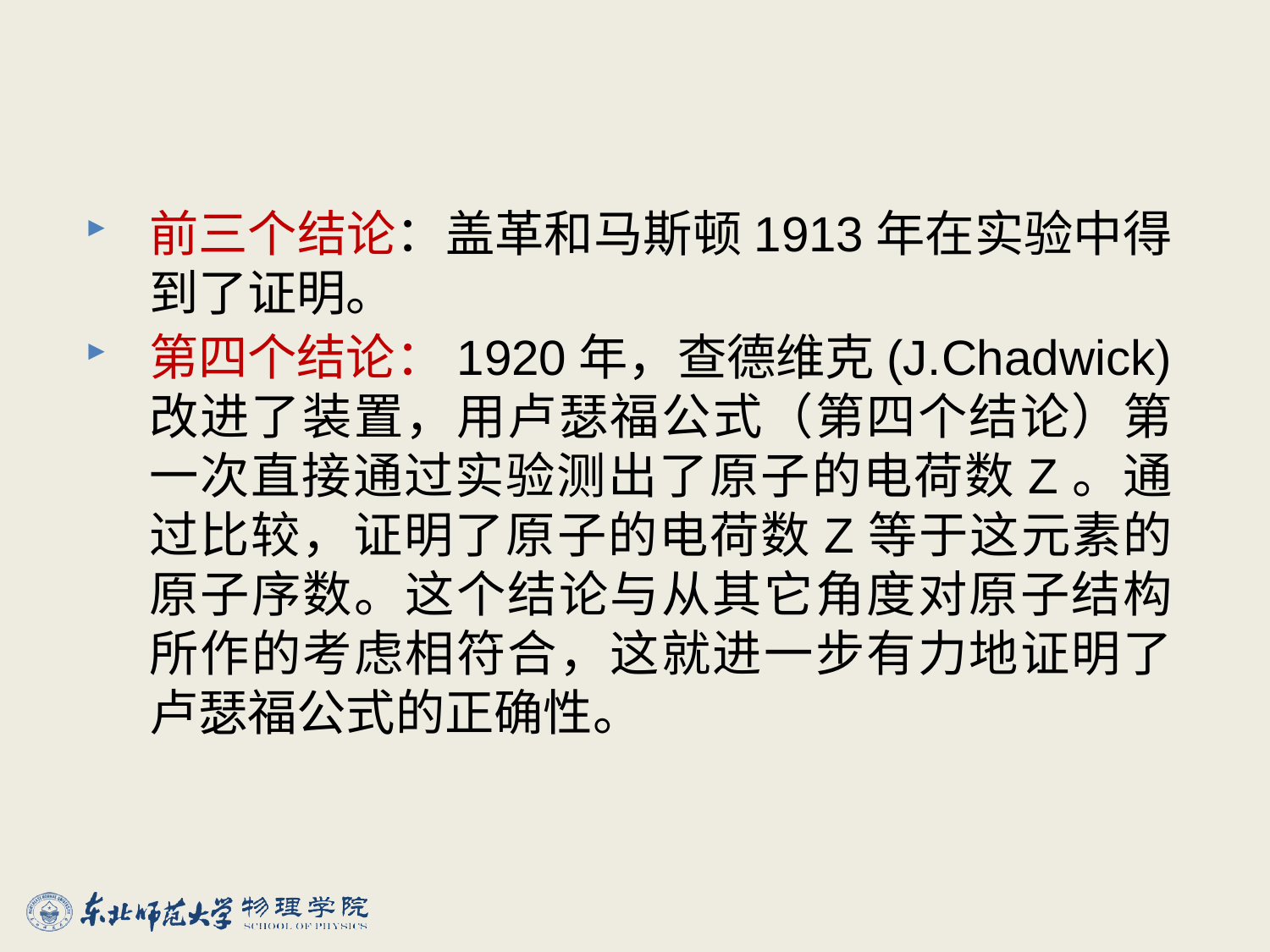

前三个结论：盖革和马斯顿1913年在实验中得到了证明。
第四个结论：1920年，查德维克(J.Chadwick)改进了装置，用卢瑟福公式（第四个结论）第一次直接通过实验测出了原子的电荷数Z。通过比较，证明了原子的电荷数Z等于这元素的原子序数。这个结论与从其它角度对原子结构所作的考虑相符合，这就进一步有力地证明了卢瑟福公式的正确性。